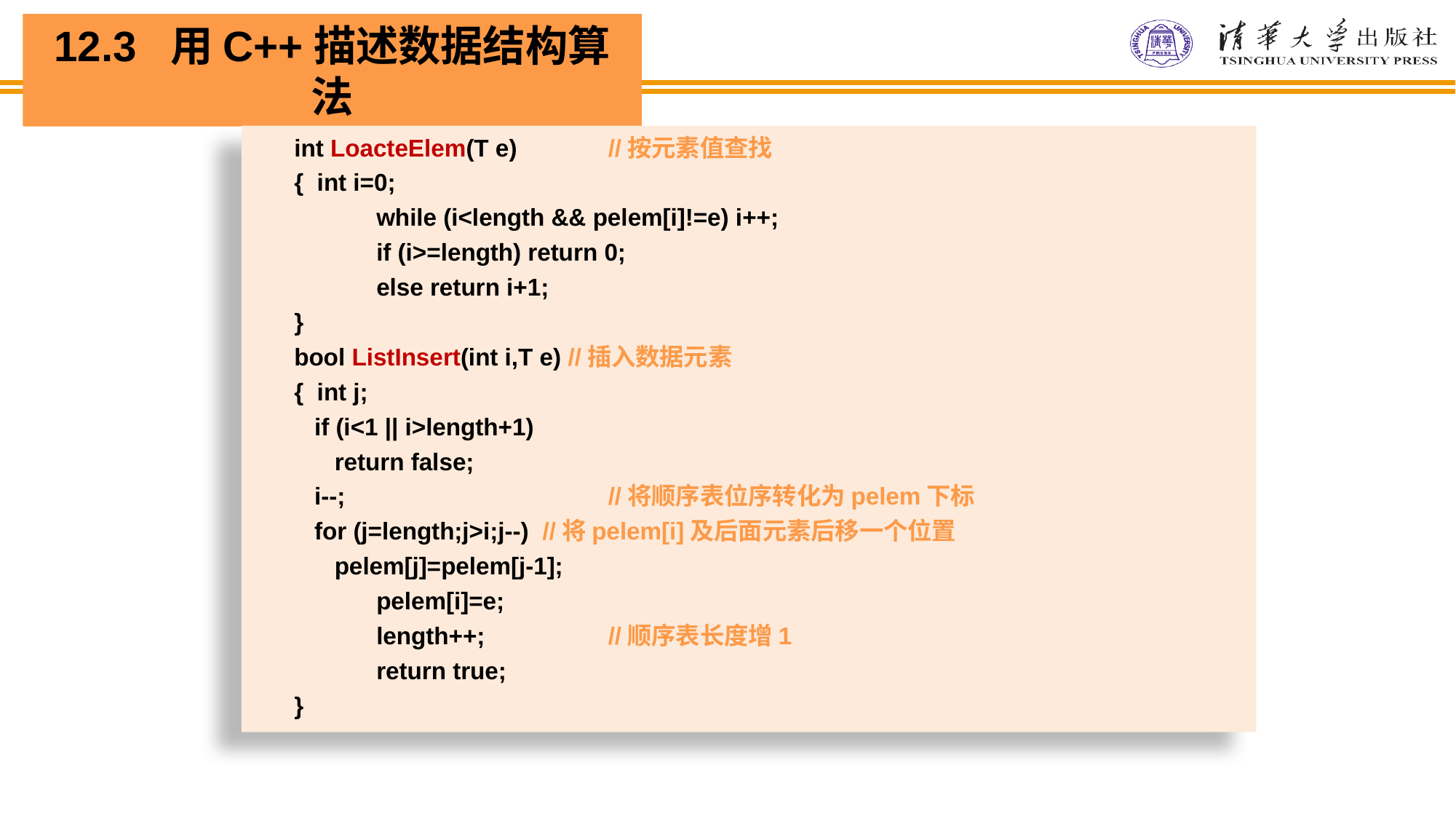

int LoacteElem(T e)	  //按元素值查找
    {  int i=0;
	while (i<length && pelem[i]!=e) i++;
	if (i>=length) return 0;
	else return i+1;
    }
    bool ListInsert(int i,T e) //插入数据元素
    {  int j;
       if (i<1 || i>length+1)
          return false;
       i--;			  //将顺序表位序转化为pelem下标
       for (j=length;j>i;j--)  //将pelem[i]及后面元素后移一个位置
          pelem[j]=pelem[j-1];
	pelem[i]=e;
	length++;		  //顺序表长度增1
	return true;
    }